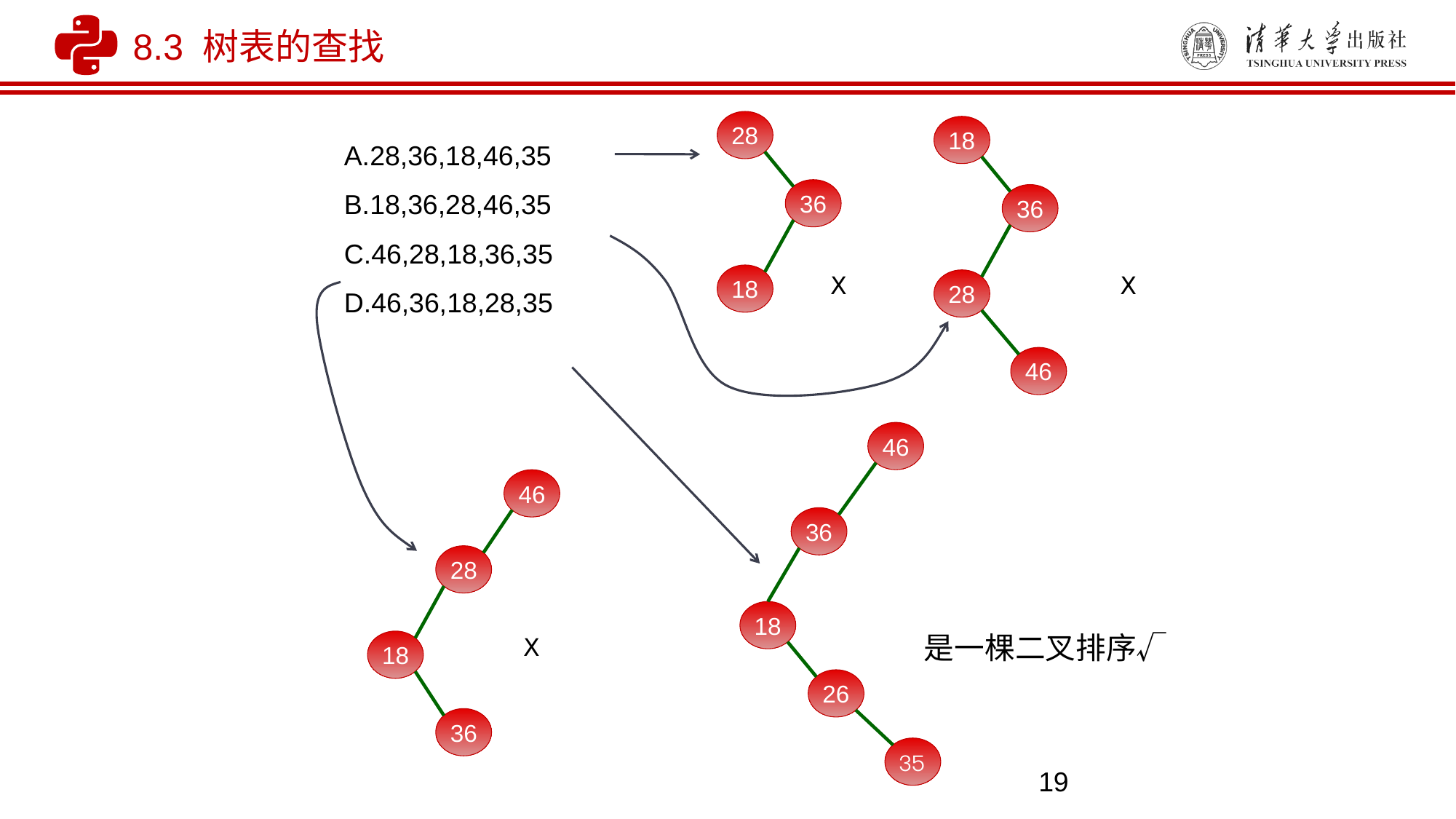

8.3 树表的查找
28
36
18
A.28,36,18,46,35
B.18,36,28,46,35
C.46,28,18,36,35
D.46,36,18,28,35
18
36
28
46

Ⅹ
Ⅹ

46
36
18
26
35
46
28
18
36
是一棵二叉排序√
Ⅹ
19